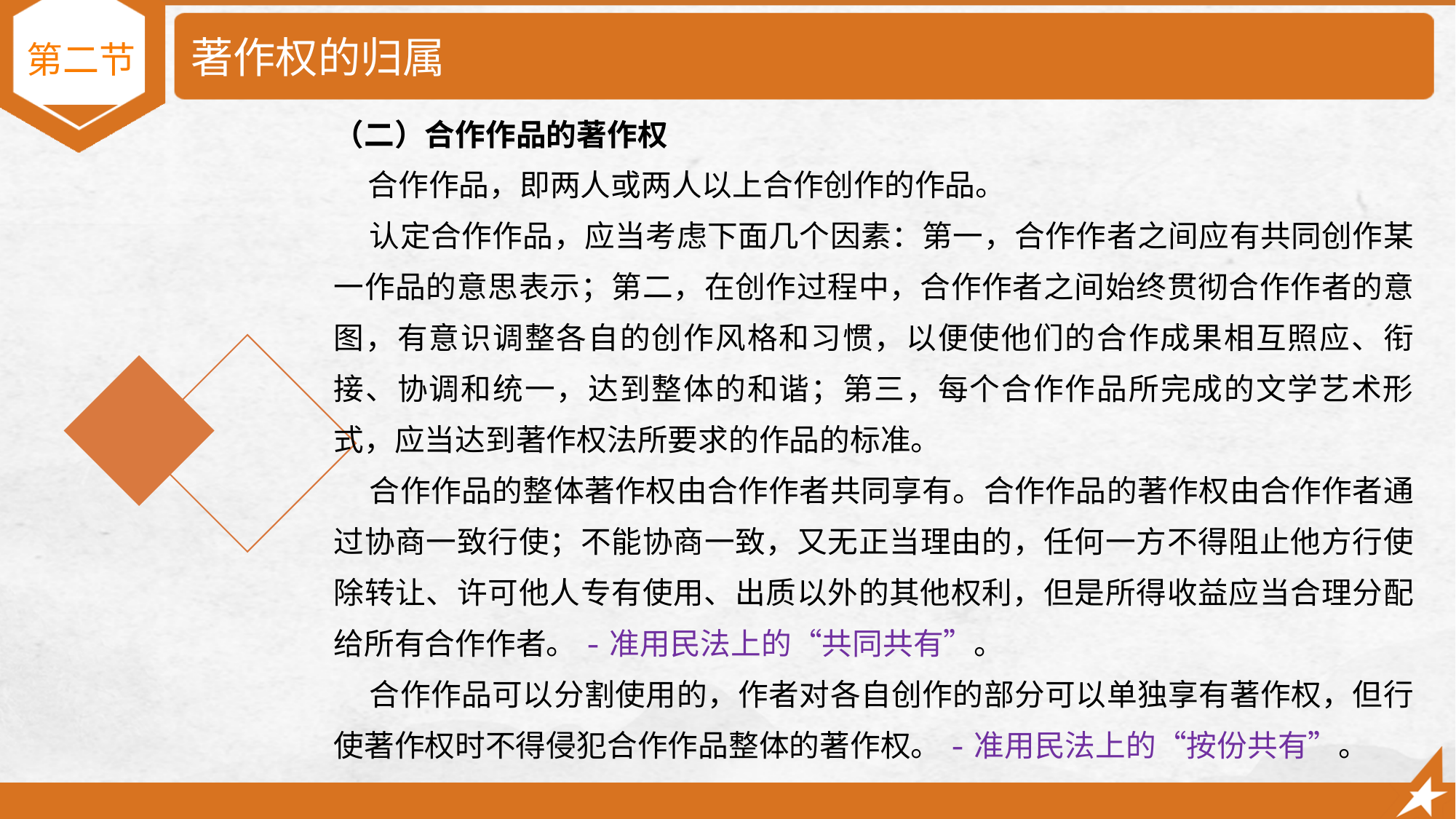

# 著作权的归属
第二节
（二）合作作品的著作权
    合作作品，即两人或两人以上合作创作的作品。
    认定合作作品，应当考虑下面几个因素：第一，合作作者之间应有共同创作某一作品的意思表示；第二，在创作过程中，合作作者之间始终贯彻合作作者的意图，有意识调整各自的创作风格和习惯，以便使他们的合作成果相互照应、衔接、协调和统一，达到整体的和谐；第三，每个合作作品所完成的文学艺术形式，应当达到著作权法所要求的作品的标准。
    合作作品的整体著作权由合作作者共同享有。合作作品的著作权由合作作者通过协商一致行使；不能协商一致，又无正当理由的，任何一方不得阻止他方行使除转让、许可他人专有使用、出质以外的其他权利，但是所得收益应当合理分配给所有合作作者。-准用民法上的“共同共有”。
    合作作品可以分割使用的，作者对各自创作的部分可以单独享有著作权，但行使著作权时不得侵犯合作作品整体的著作权。-准用民法上的“按份共有”。